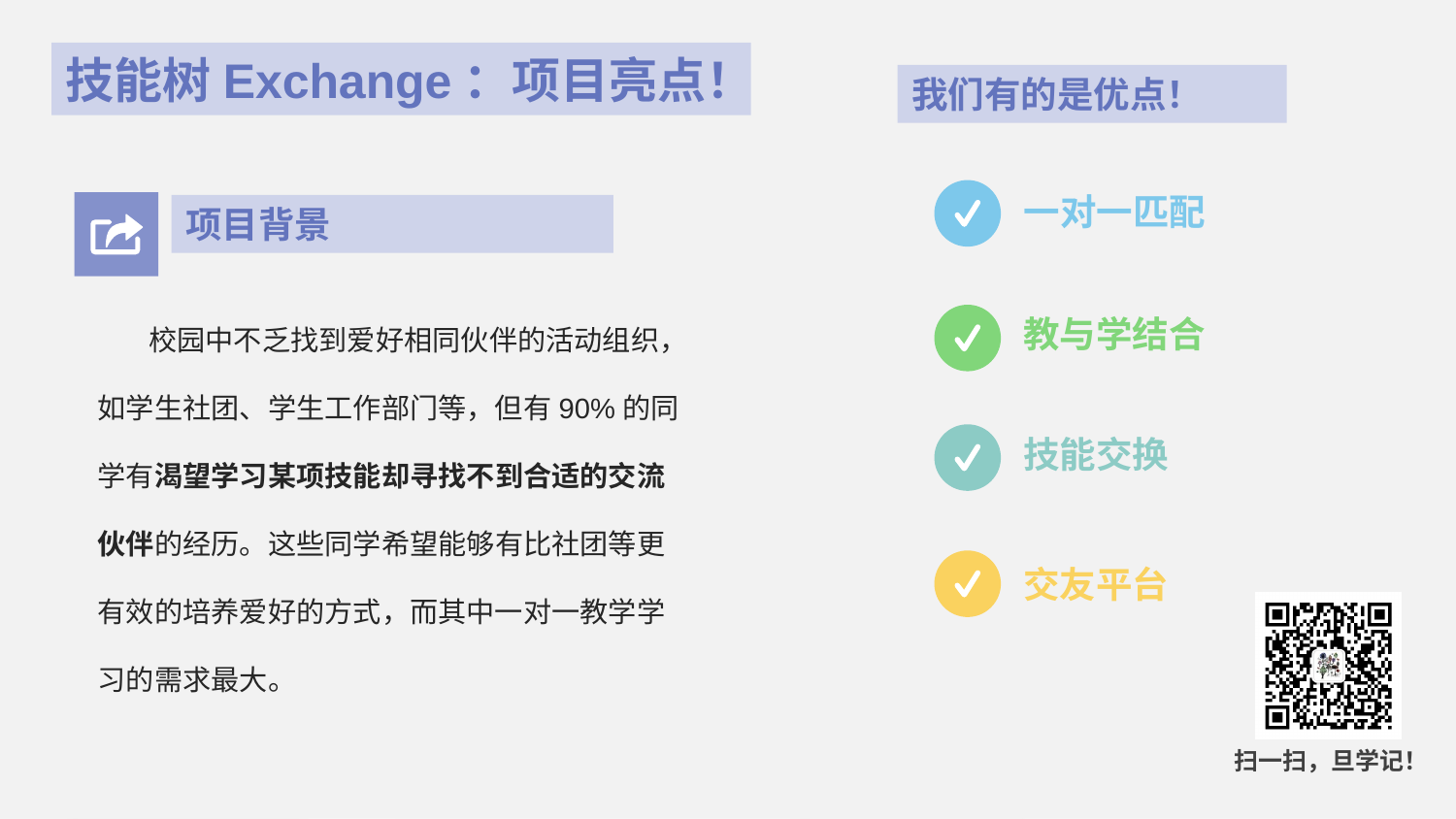

我们有的是优点！

一对一匹配

教与学结合

技能交换

交友平台

项目背景
       校园中不乏找到爱好相同伙伴的活动组织，如学生社团、学生工作部门等，但有90%的同学有渴望学习某项技能却寻找不到合适的交流伙伴的经历。这些同学希望能够有比社团等更有效的培养爱好的方式，而其中一对一教学学习的需求最大。